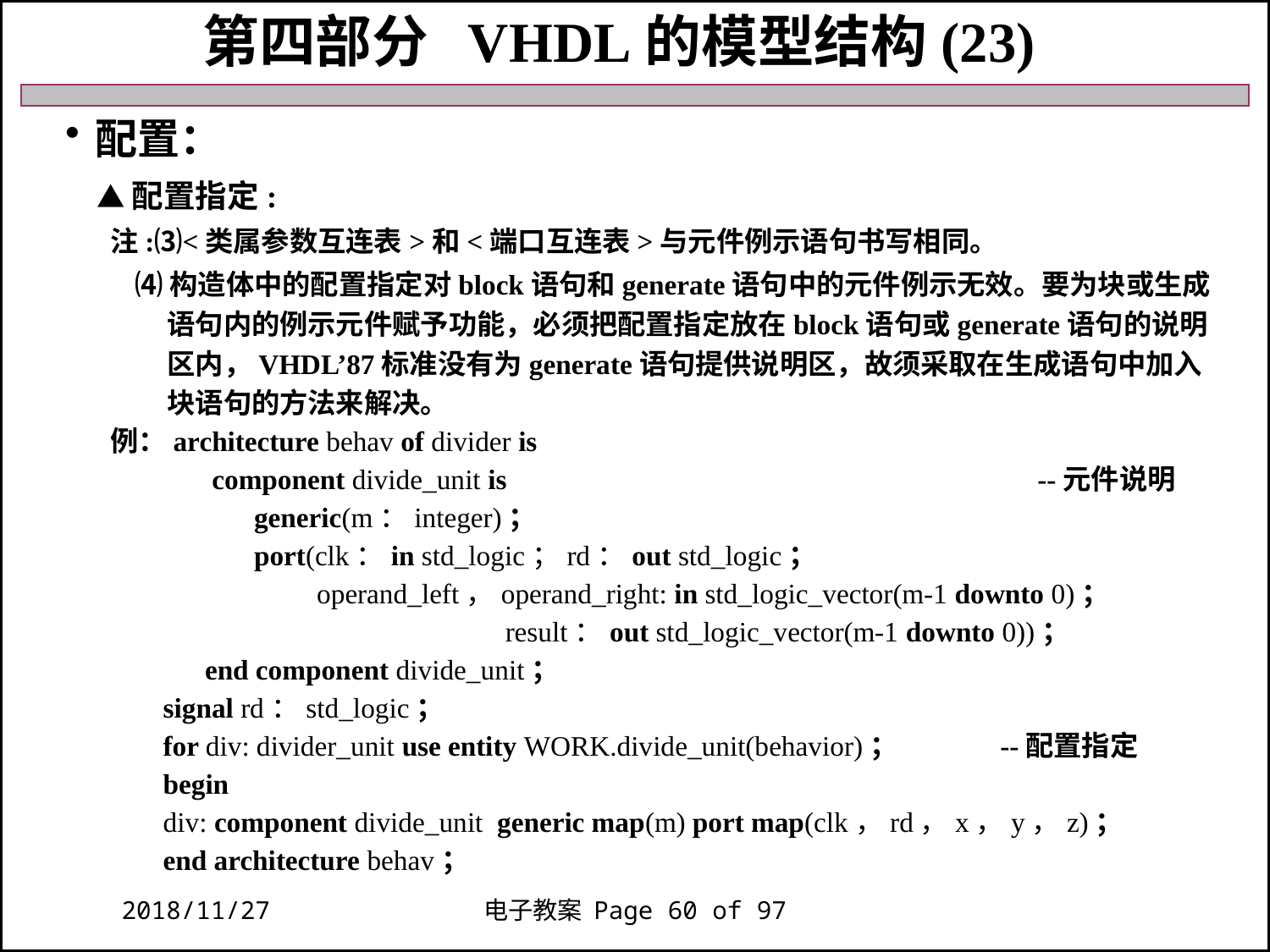

第四部分  VHDL的模型结构(23)

配置：
     ▲配置指定:
      注:⑶<类属参数互连表>和<端口互连表>与元件例示语句书写相同。
           ⑷构造体中的配置指定对block语句和generate语句中的元件例示无效。要为块或生成
               语句内的例示元件赋予功能，必须把配置指定放在block语句或generate语句的说明
               区内，VHDL’87标准没有为generate语句提供说明区，故须采取在生成语句中加入
               块语句的方法来解决。
      例：architecture behav of divider is
                     component divide_unit is                                                                            --元件说明
                           generic(m：integer)；
                           port(clk：in std_logic；rd：out std_logic；
                                    operand_left，operand_right: in std_logic_vector(m-1 downto 0)；
                                                               result：out std_logic_vector(m-1 downto 0))；
                    end component divide_unit；
              signal rd：std_logic；
              for div: divider_unit use entity WORK.divide_unit(behavior)；               --配置指定
              begin
              div: component divide_unit  generic map(m) port map(clk，rd，x，y，z)；
              end architecture behav；

2018/11/27
电子教案 Page 60 of 97